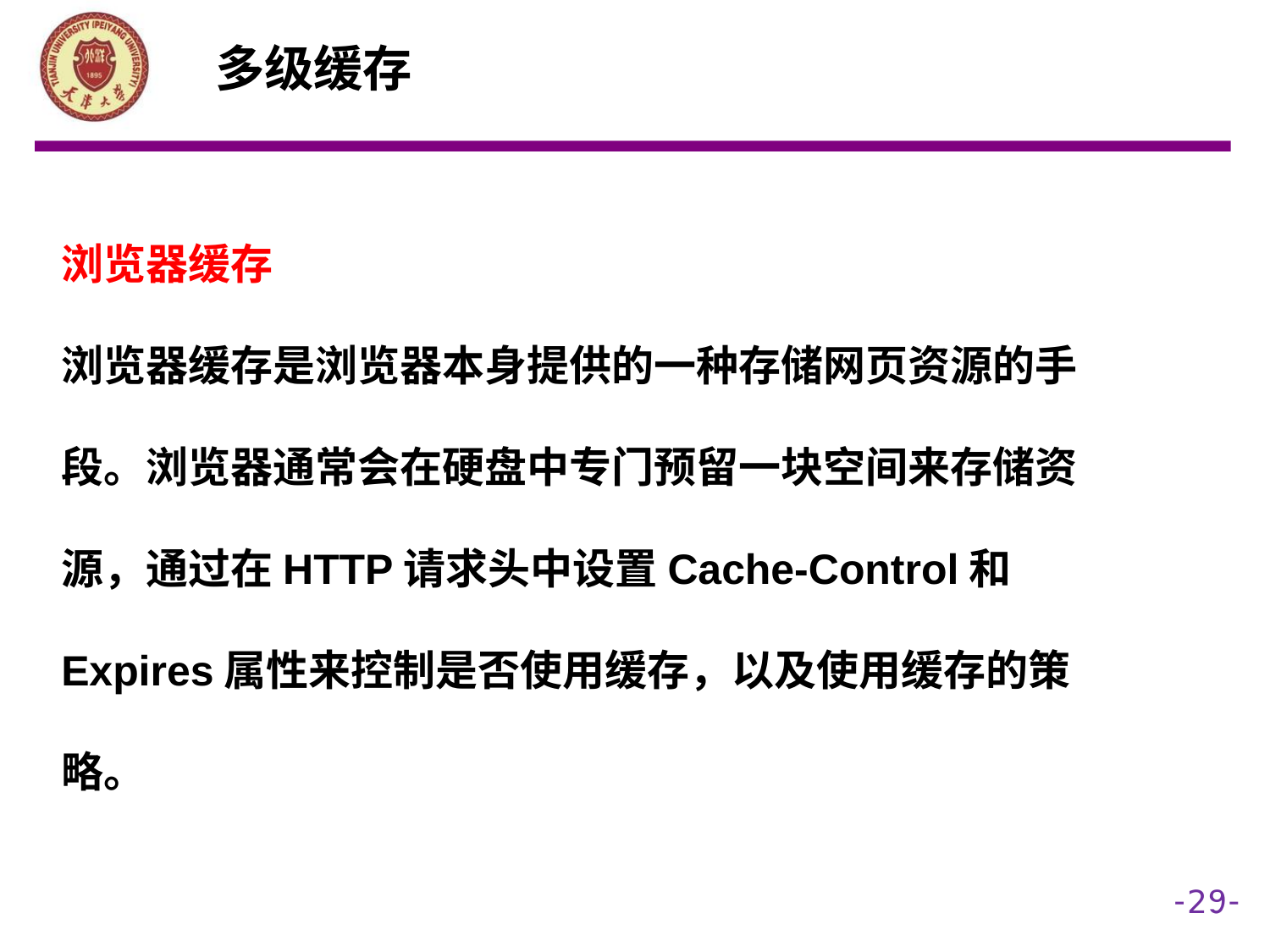

多级缓存
浏览器缓存
浏览器缓存是浏览器本身提供的一种存储网页资源的手段。浏览器通常会在硬盘中专门预留一块空间来存储资源，通过在HTTP请求头中设置Cache-Control和Expires属性来控制是否使用缓存，以及使用缓存的策略。